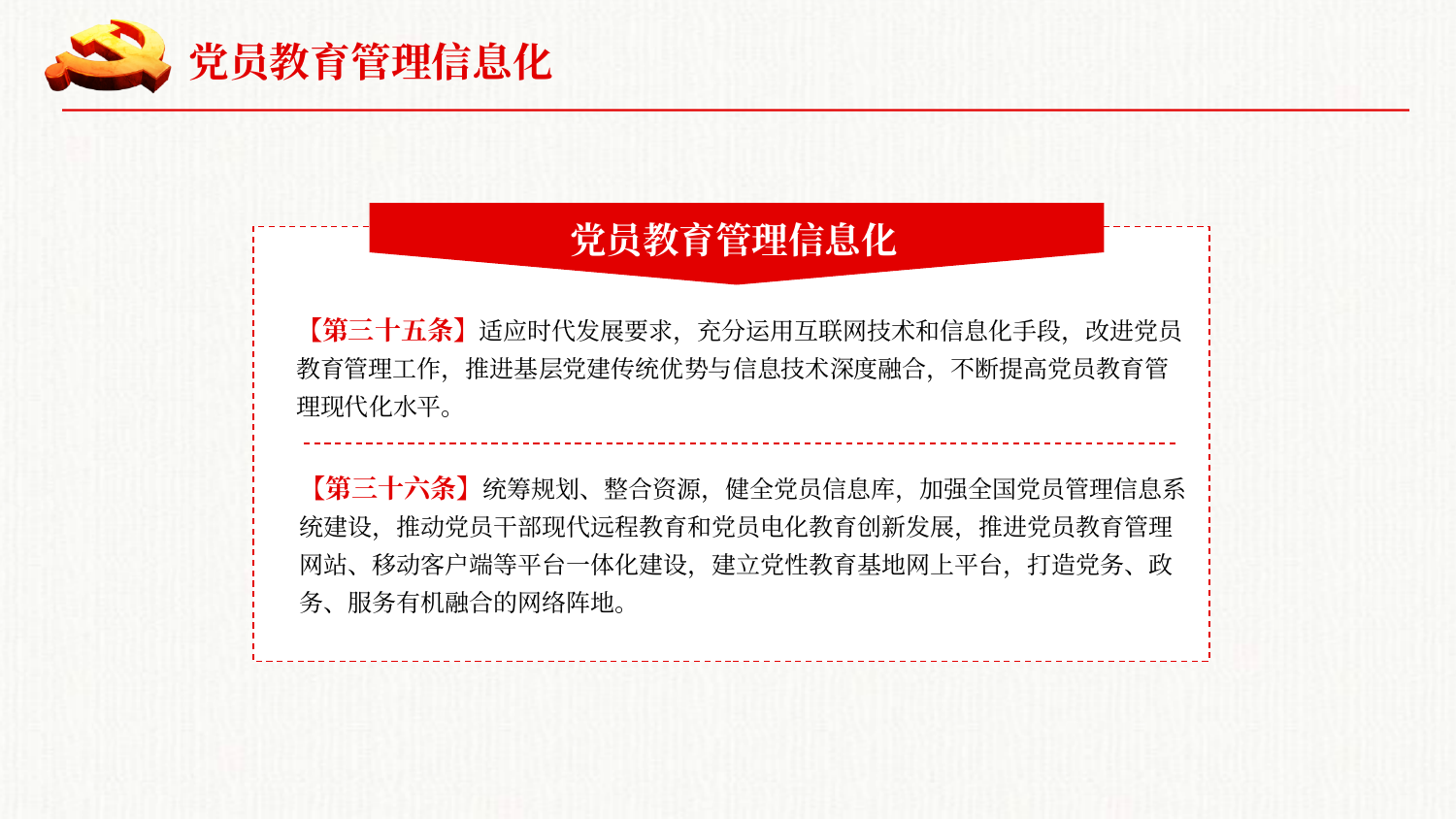

党员教育管理信息化

党员教育管理信息化

【第三十五条】适应时代发展要求，充分运用互联网技术和信息化手段，改进党员教育管理工作，推进基层党建传统优势与信息技术深度融合，不断提高党员教育管理现代化水平。
【第三十六条】统筹规划、整合资源，健全党员信息库，加强全国党员管理信息系统建设，推动党员干部现代远程教育和党员电化教育创新发展，推进党员教育管理网站、移动客户端等平台一体化建设，建立党性教育基地网上平台，打造党务、政务、服务有机融合的网络阵地。